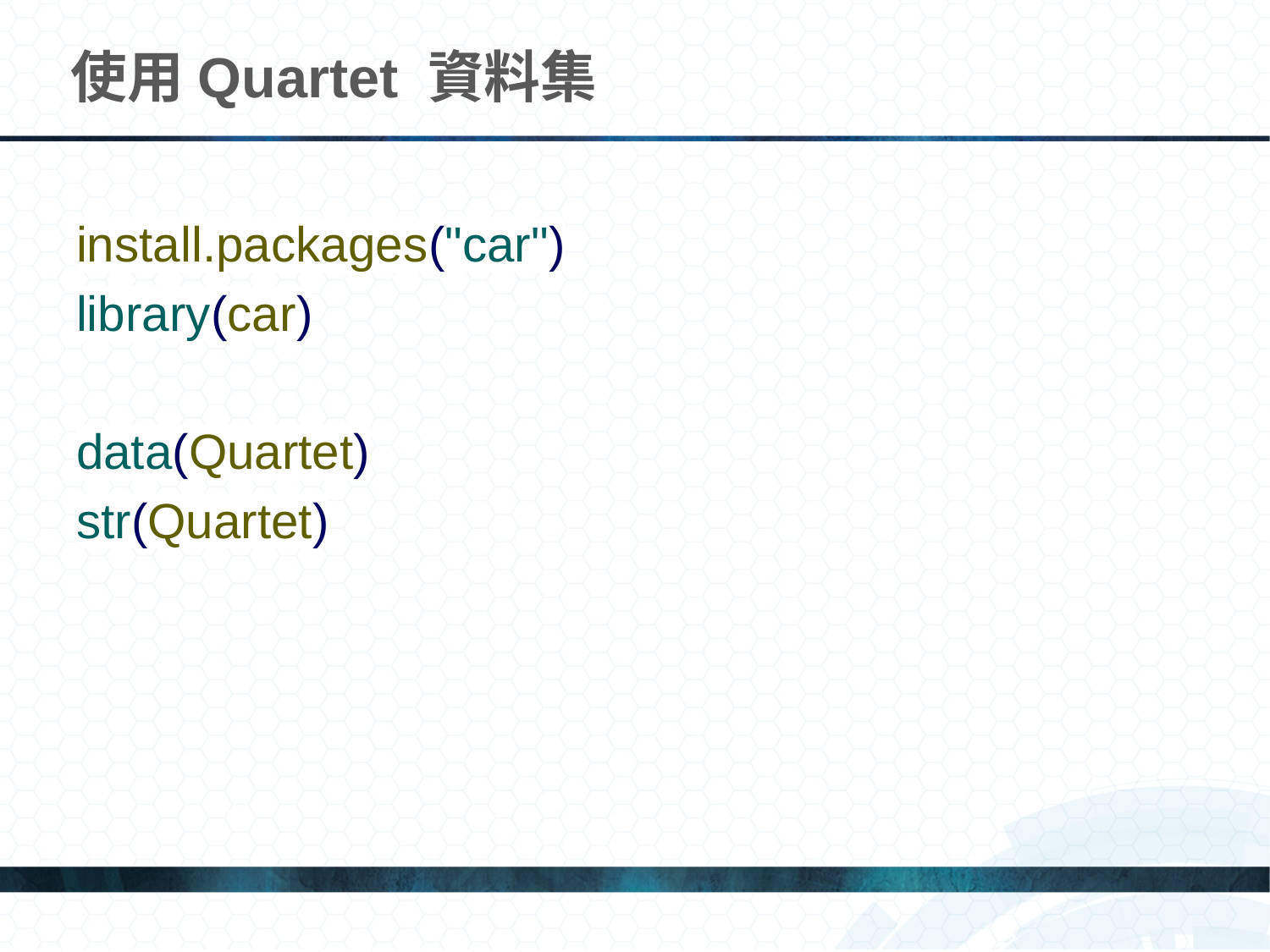

# 使用Quartet 資料集
install.packages("car")
library(car)

data(Quartet)
str(Quartet)